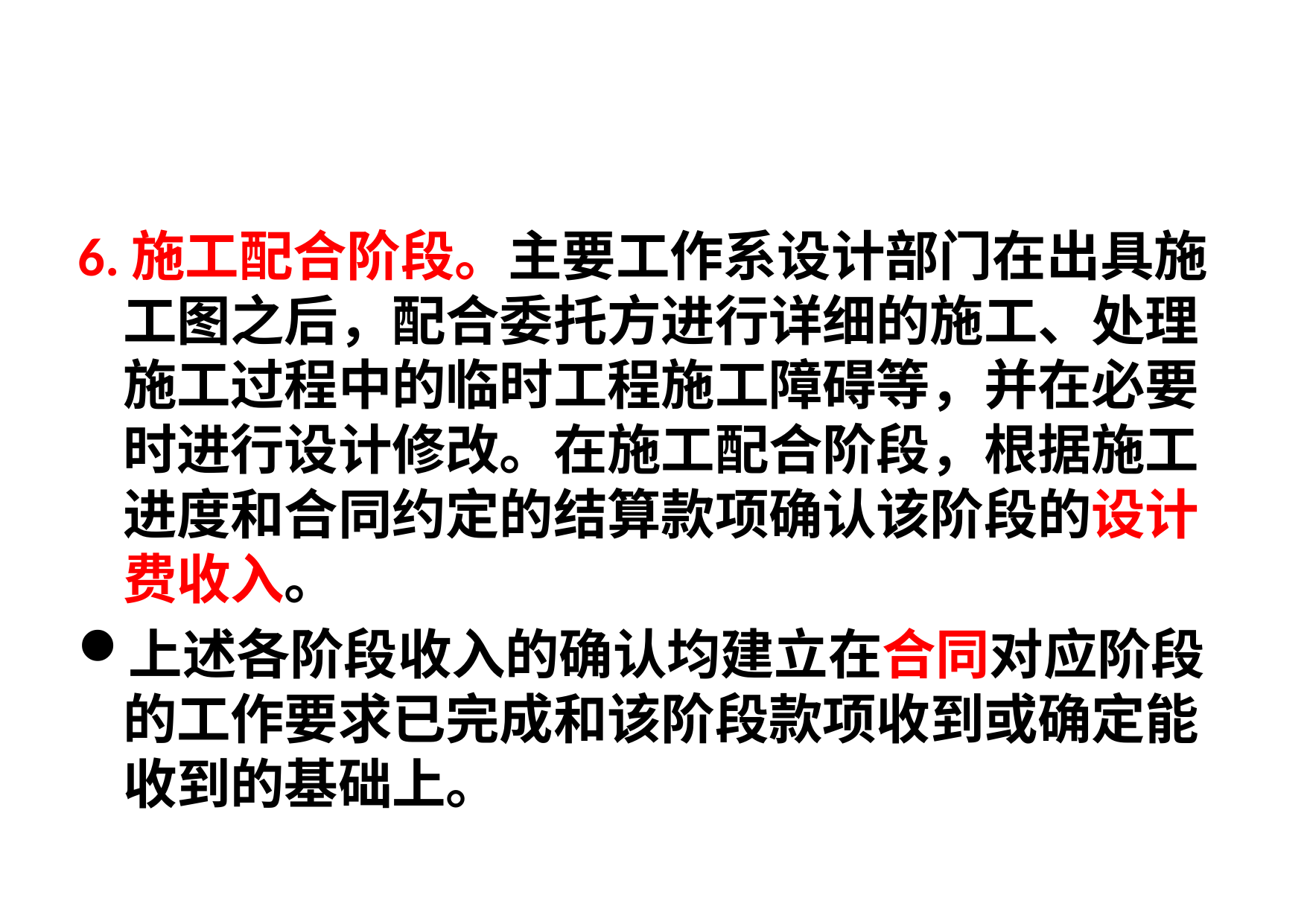

#
6.施工配合阶段。主要工作系设计部门在出具施工图之后，配合委托方进行详细的施工、处理施工过程中的临时工程施工障碍等，并在必要时进行设计修改。在施工配合阶段，根据施工进度和合同约定的结算款项确认该阶段的设计费收入。
上述各阶段收入的确认均建立在合同对应阶段的工作要求已完成和该阶段款项收到或确定能收到的基础上。

103